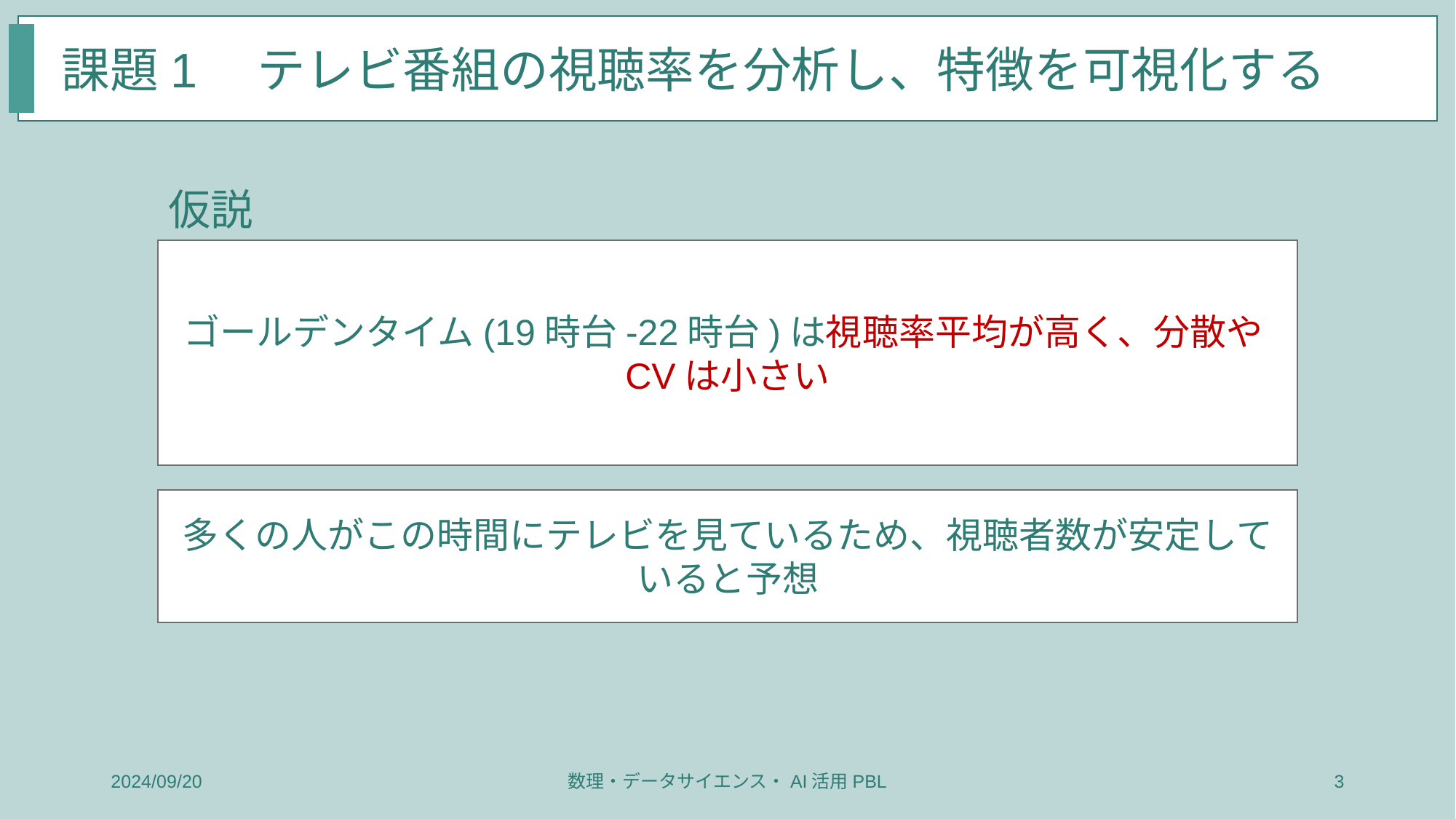

課題1　テレビ番組の視聴率を分析し、特徴を可視化する
仮説
ゴールデンタイム(19時台-22時台)は視聴率平均が高く、分散やCVは小さい
多くの人がこの時間にテレビを見ているため、視聴者数が安定していると予想
2024/09/20
数理・データサイエンス・AI活用PBL
3